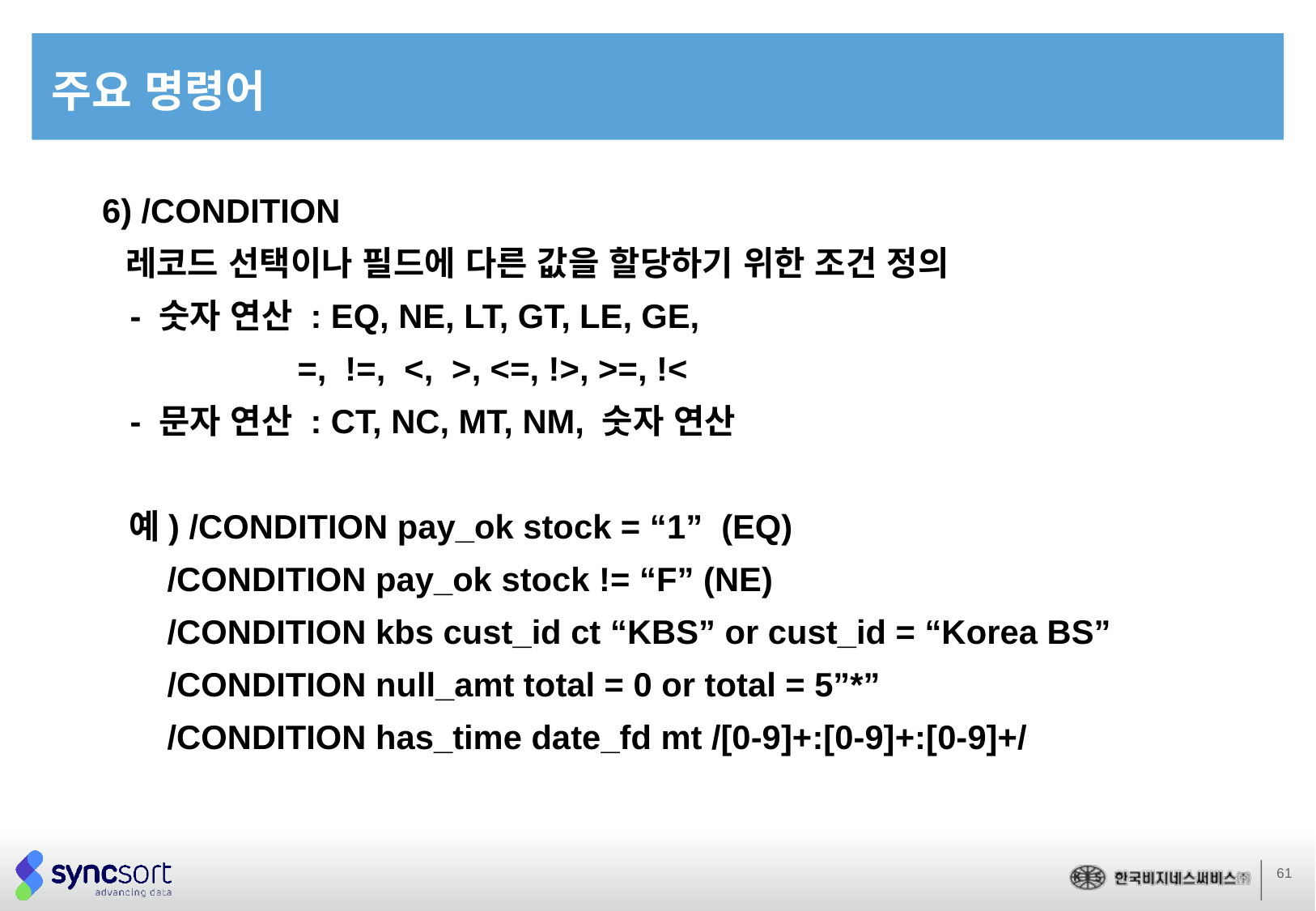

# 주요 명령어
6) /CONDITION
  레코드 선택이나 필드에 다른 값을 할당하기 위한 조건 정의
   - 숫자 연산 : EQ, NE, LT, GT, LE, GE,
                     =,  !=,  <,  >, <=, !>, >=, !<
   - 문자 연산 : CT, NC, MT, NM, 숫자 연산

  예) /CONDITION pay_ok stock = “1”  (EQ)
       /CONDITION pay_ok stock != “F” (NE)
       /CONDITION kbs cust_id ct “KBS” or cust_id = “Korea BS”
       /CONDITION null_amt total = 0 or total = 5”*”
       /CONDITION has_time date_fd mt /[0-9]+:[0-9]+:[0-9]+/